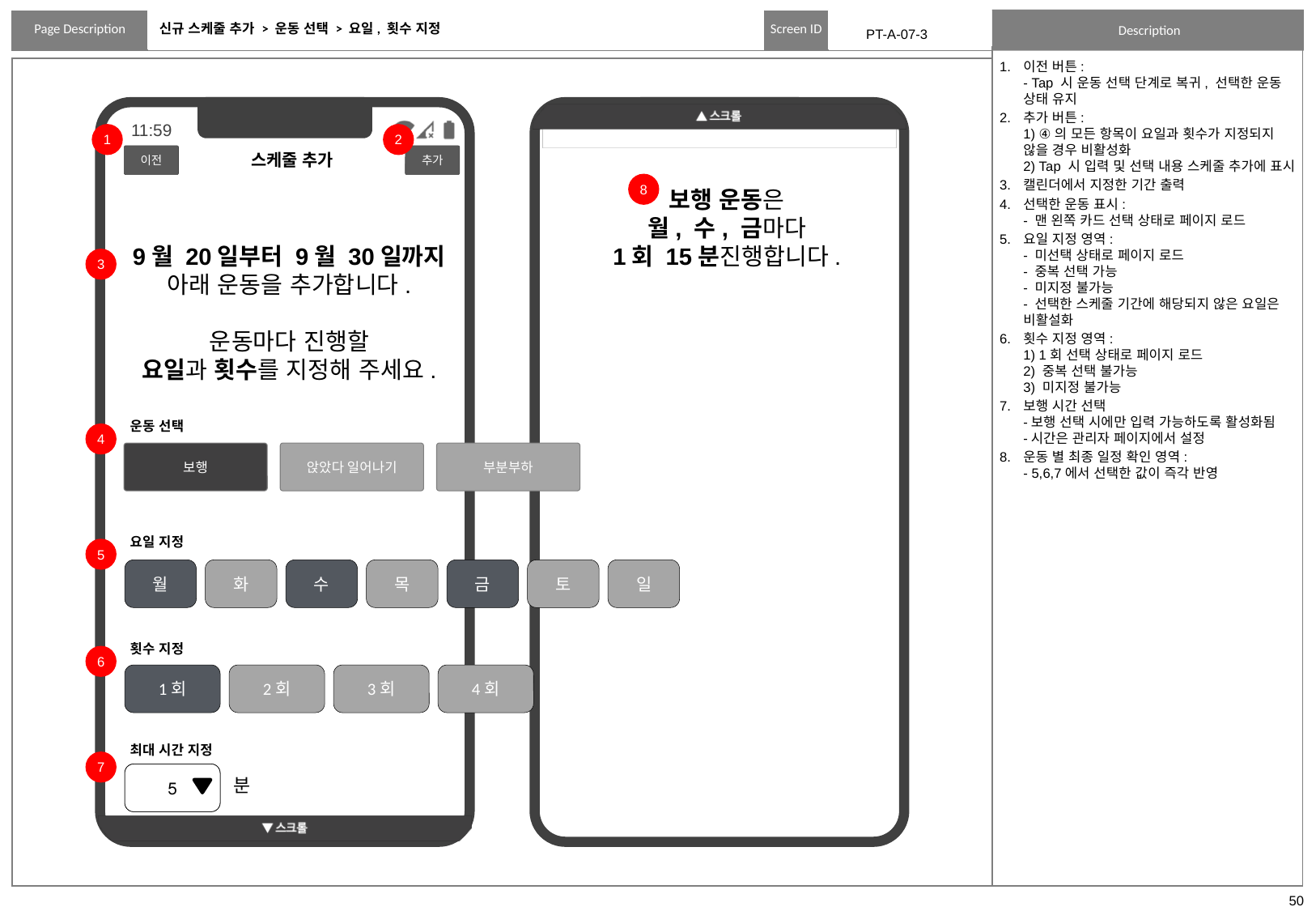

# 신규 스케줄 추가 > 운동 선택 > 요일, 횟수 지정
PT-A-07-3
이전 버튼:
- Tap 시 운동 선택 단계로 복귀, 선택한 운동 상태 유지
추가 버튼:
1) ④의 모든 항목이 요일과 횟수가 지정되지 않을 경우 비활성화
2) Tap 시 입력 및 선택 내용 스케줄 추가에 표시
캘린더에서 지정한 기간 출력
선택한 운동 표시:
- 맨 왼쪽 카드 선택 상태로 페이지 로드
요일 지정 영역:
- 미선택 상태로 페이지 로드
- 중복 선택 가능
- 미지정 불가능
- 선택한 스케줄 기간에 해당되지 않은 요일은 비활설화
횟수 지정 영역:
1) 1회 선택 상태로 페이지 로드
2) 중복 선택 불가능
3) 미지정 불가능
보행 시간 선택
-보행 선택 시에만 입력 가능하도록 활성화됨
-시간은 관리자 페이지에서 설정
운동 별 최종 일정 확인 영역:
- 5,6,7에서 선택한 값이 즉각 반영
1
2
스케줄 추가

이전

추가
8
보행 운동은
월, 수, 금마다
1회 15분진행합니다.
9월 20일부터 9월 30일까지
아래 운동을 추가합니다.

운동마다 진행할
요일과 횟수를 지정해 주세요.
3
운동 선택
4

보행

앉았다 일어나기

부분부하
요일 지정
5

월

화

수

목

금

토

일
횟수 지정
6

1회

2회

3회

4회
최대 시간 지정
7

5
분